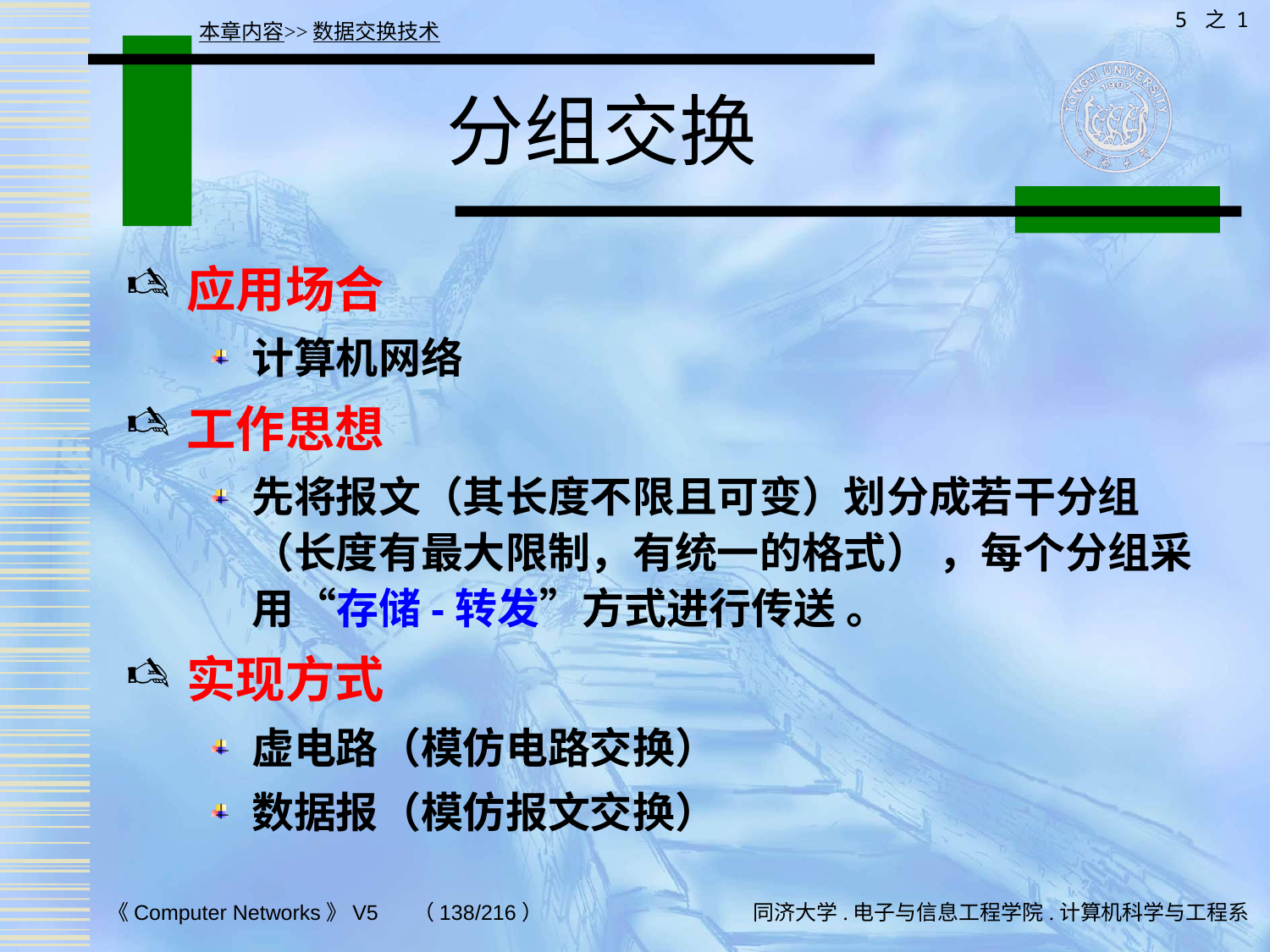

5 之 1
本章内容>>数据交换技术
# 分组交换
应用场合
计算机网络
工作思想
先将报文（其长度不限且可变）划分成若干分组（长度有最大限制，有统一的格式） ，每个分组采用“存储-转发”方式进行传送 。
实现方式
虚电路（模仿电路交换）
数据报（模仿报文交换）